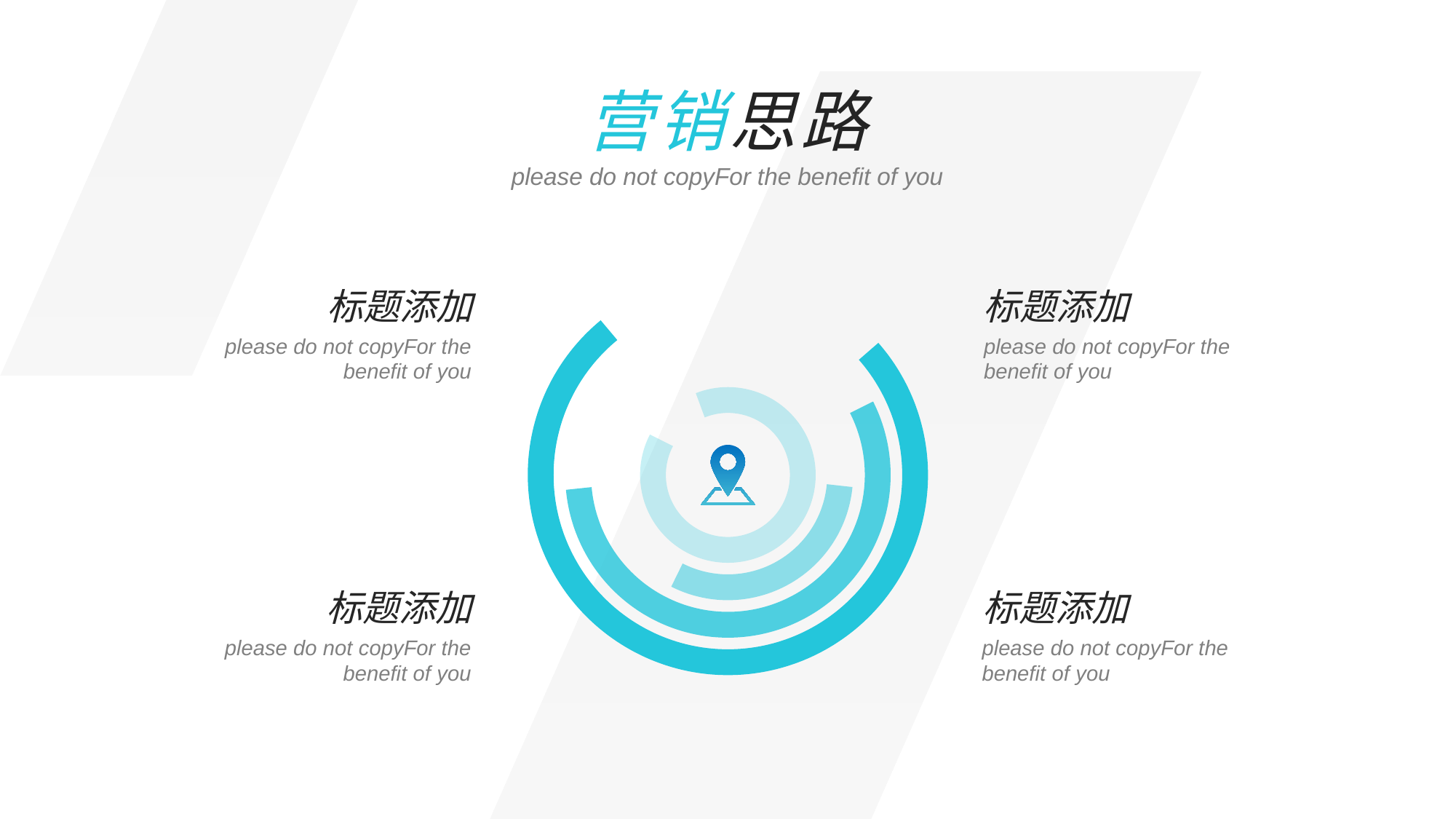

营销思路
please do not copyFor the benefit of you
标题添加
please do not copyFor the benefit of you
标题添加
please do not copyFor the benefit of you

标题添加
please do not copyFor the benefit of you
标题添加
please do not copyFor the benefit of you